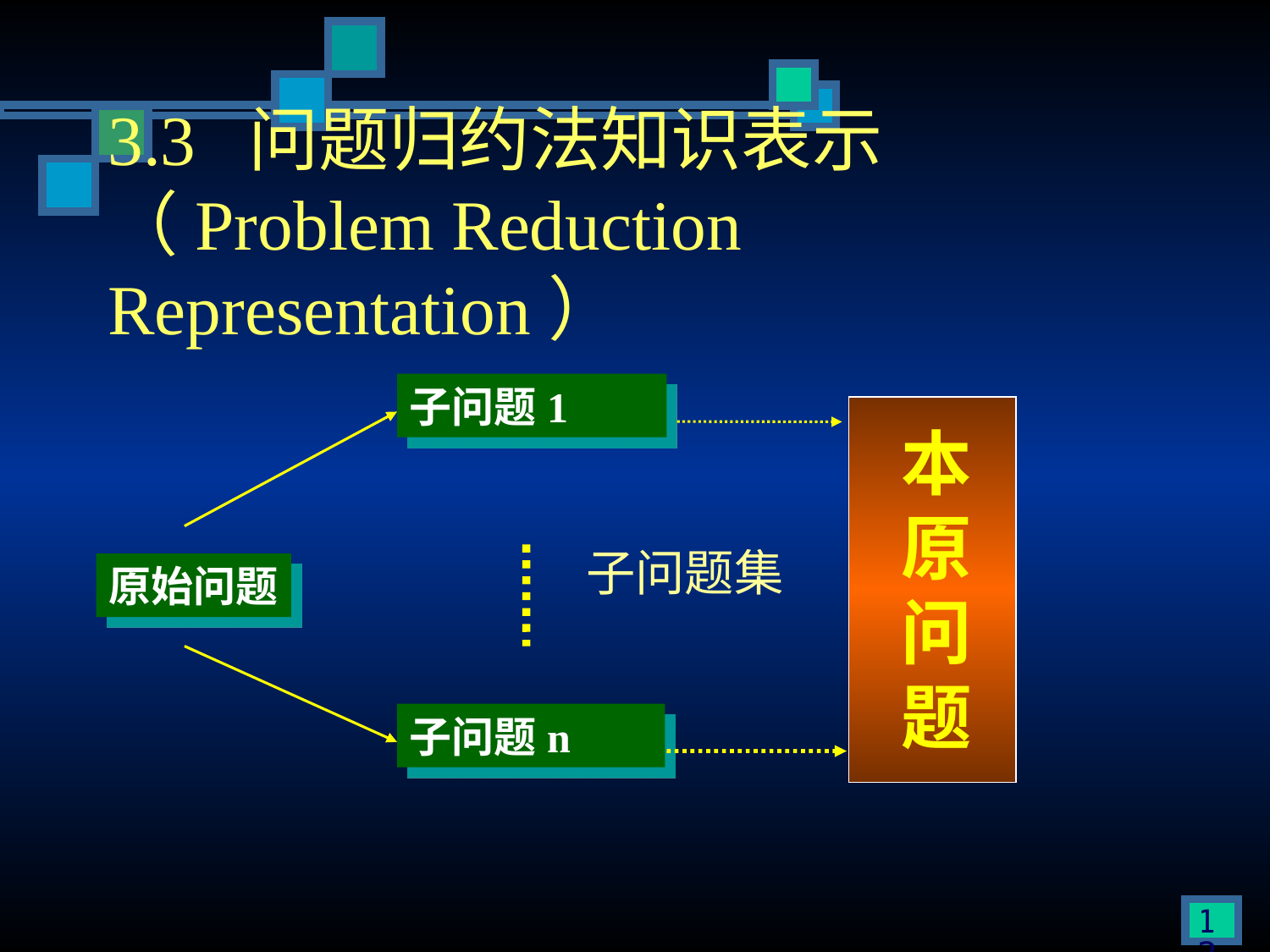

# 3.3  问题归约法知识表示 （Problem Reduction Representation）

子问题1

本
原
问
题

子问题集

原始问题

子问题n

121